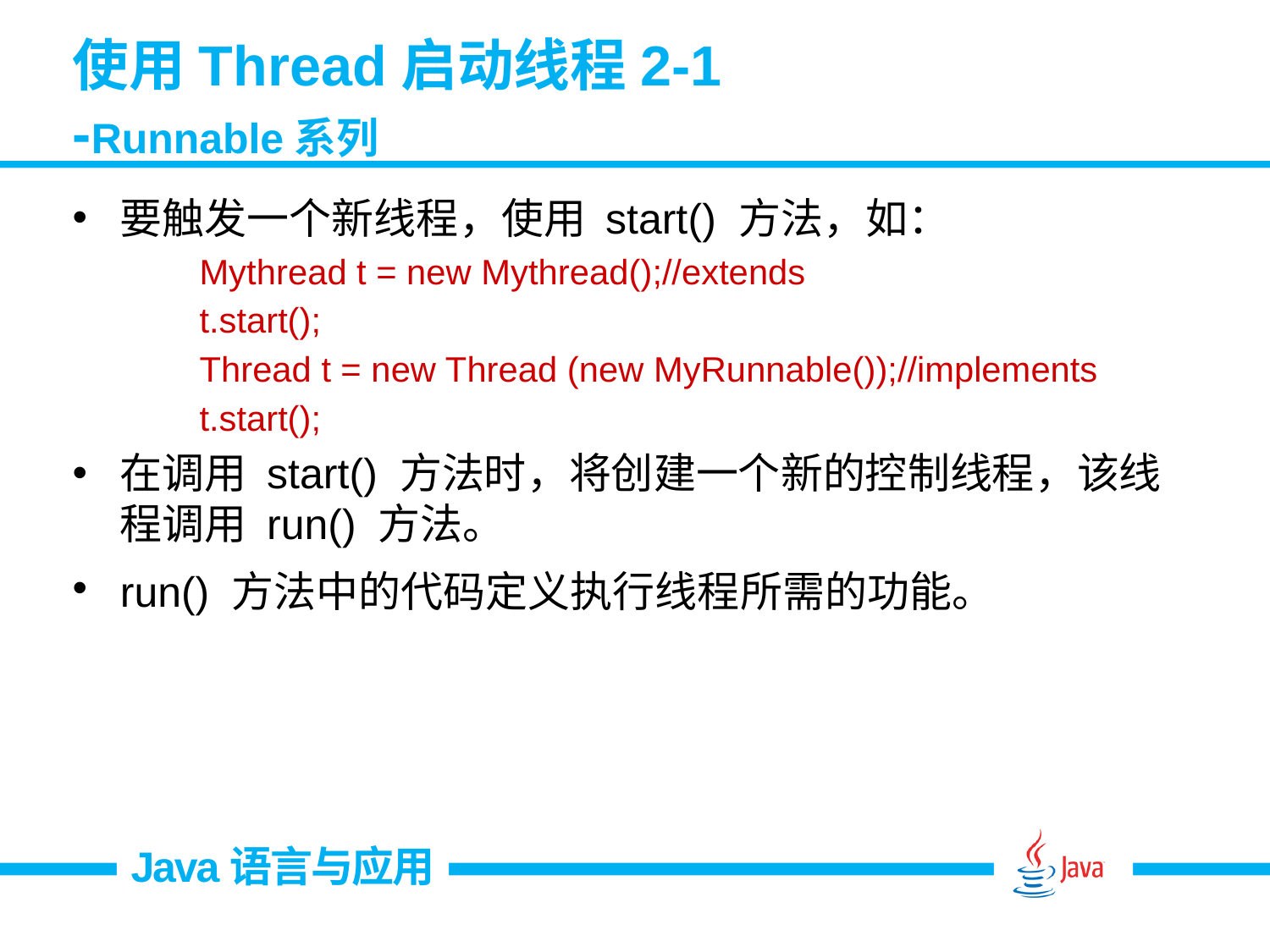

# 使用Thread启动线程2-1 -Runnable系列
要触发一个新线程，使用 start() 方法，如：
Mythread t = new Mythread();//extends
t.start();
Thread t = new Thread (new MyRunnable());//implements
t.start();
在调用 start() 方法时，将创建一个新的控制线程，该线程调用 run() 方法。
run() 方法中的代码定义执行线程所需的功能。